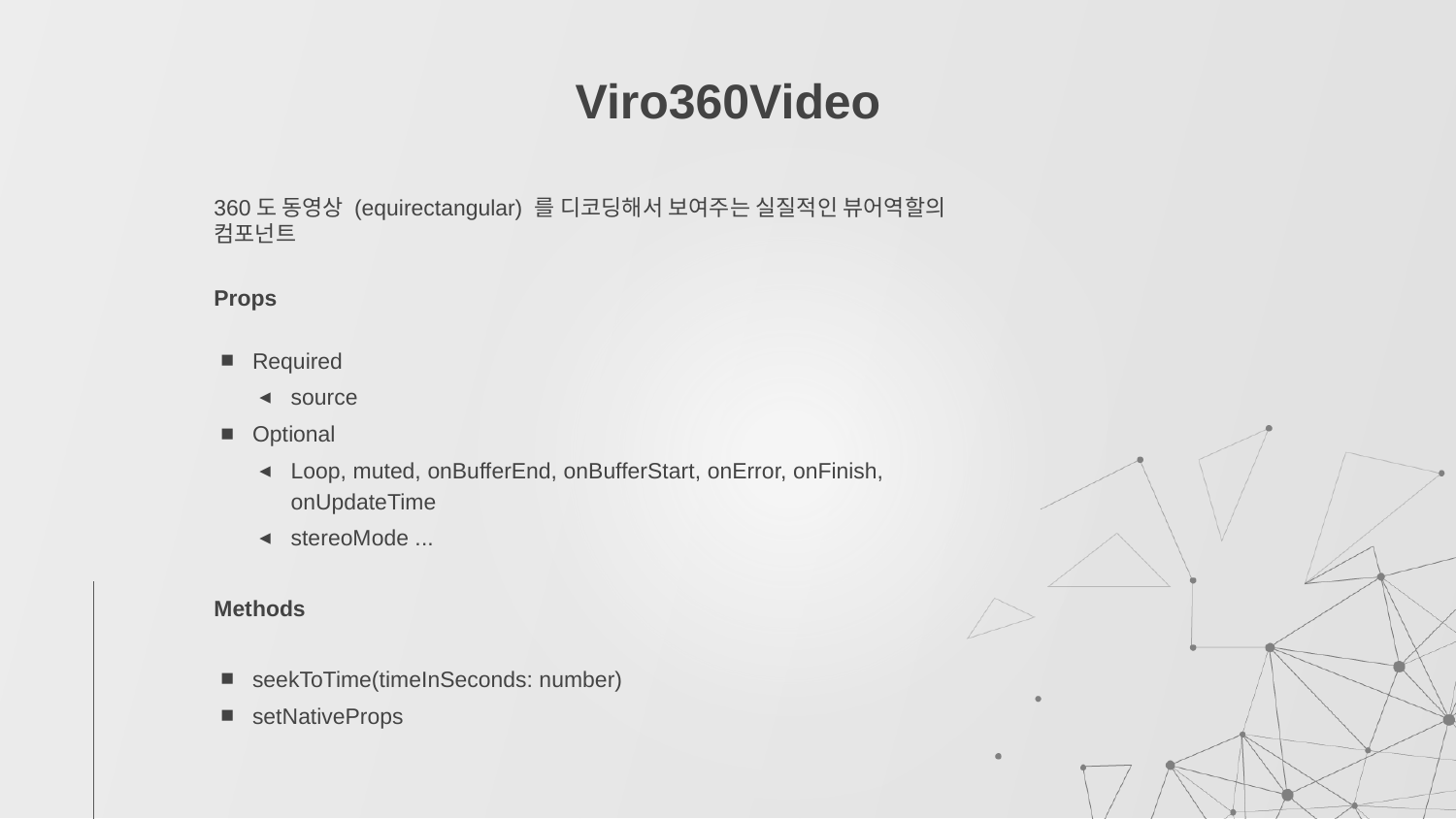

# Viro360Video
360도 동영상 (equirectangular) 를 디코딩해서 보여주는 실질적인 뷰어역할의 컴포넌트

Props
Required
source
Optional
Loop, muted, onBufferEnd, onBufferStart, onError, onFinish, onUpdateTime
stereoMode ...

Methods

seekToTime(timeInSeconds: number)
setNativeProps